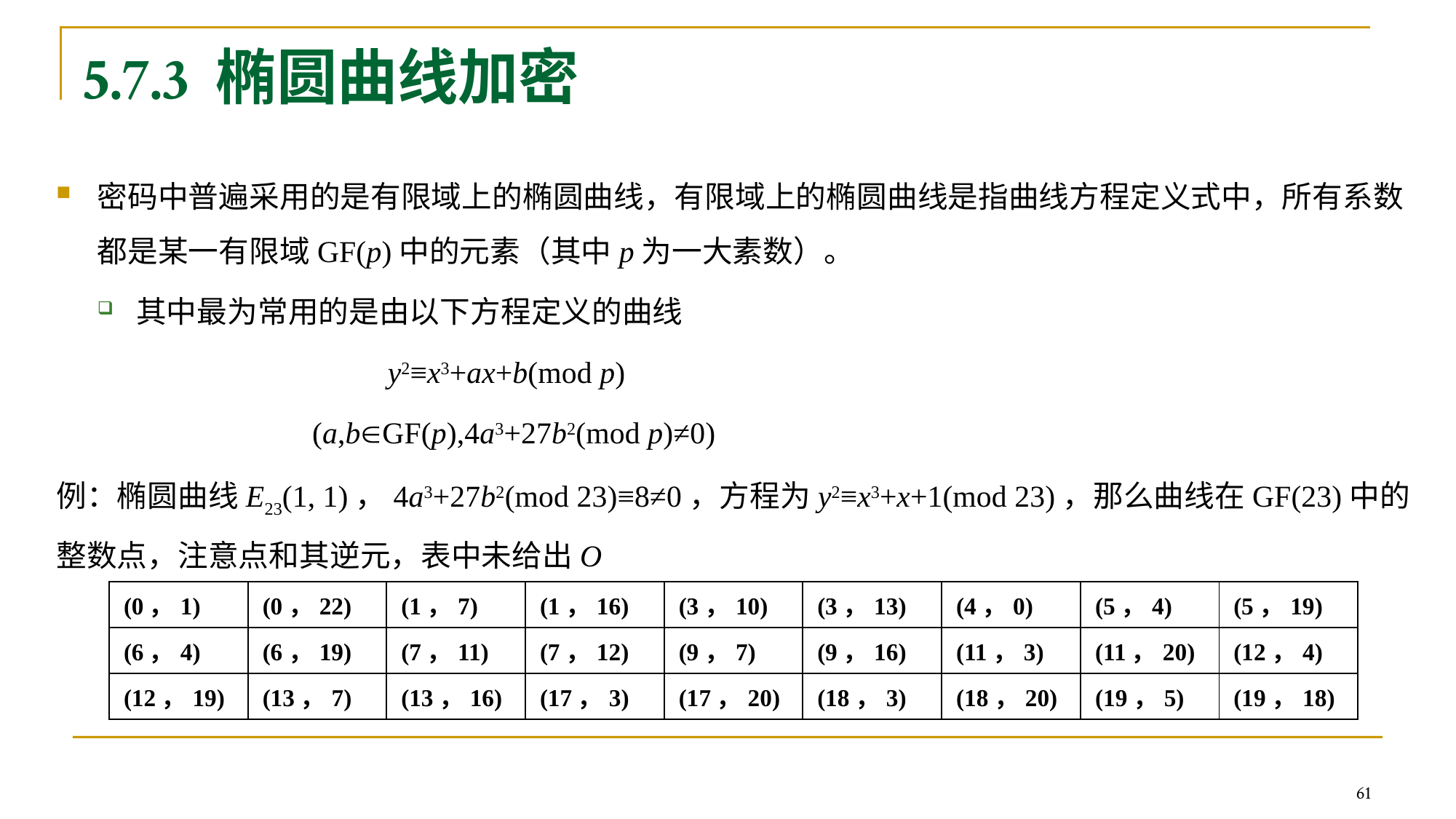

# 5.7.3 椭圆曲线加密
密码中普遍采用的是有限域上的椭圆曲线，有限域上的椭圆曲线是指曲线方程定义式中，所有系数都是某一有限域GF(p)中的元素（其中p为一大素数）。
其中最为常用的是由以下方程定义的曲线
                                      y2≡x3+ax+b(mod p)
                       (a,b∈GF(p),4a3+27b2(mod p)≠0)
例：椭圆曲线E23(1, 1)，4a3+27b2(mod 23)≡8≠0，方程为y2≡x3+x+1(mod 23)，那么曲线在GF(23)中的整数点，注意点和其逆元，表中未给出O
| (0，1) | (0，22) | (1，7) | (1，16) | (3，10) | (3，13) | (4，0) | (5，4) | (5，19) |
| --- | --- | --- | --- | --- | --- | --- | --- | --- |
| (6，4) | (6，19) | (7，11) | (7，12) | (9，7) | (9，16) | (11，3) | (11，20) | (12，4) |
| (12，19) | (13，7) | (13，16) | (17，3) | (17，20) | (18，3) | (18，20) | (19，5) | (19，18) |
61